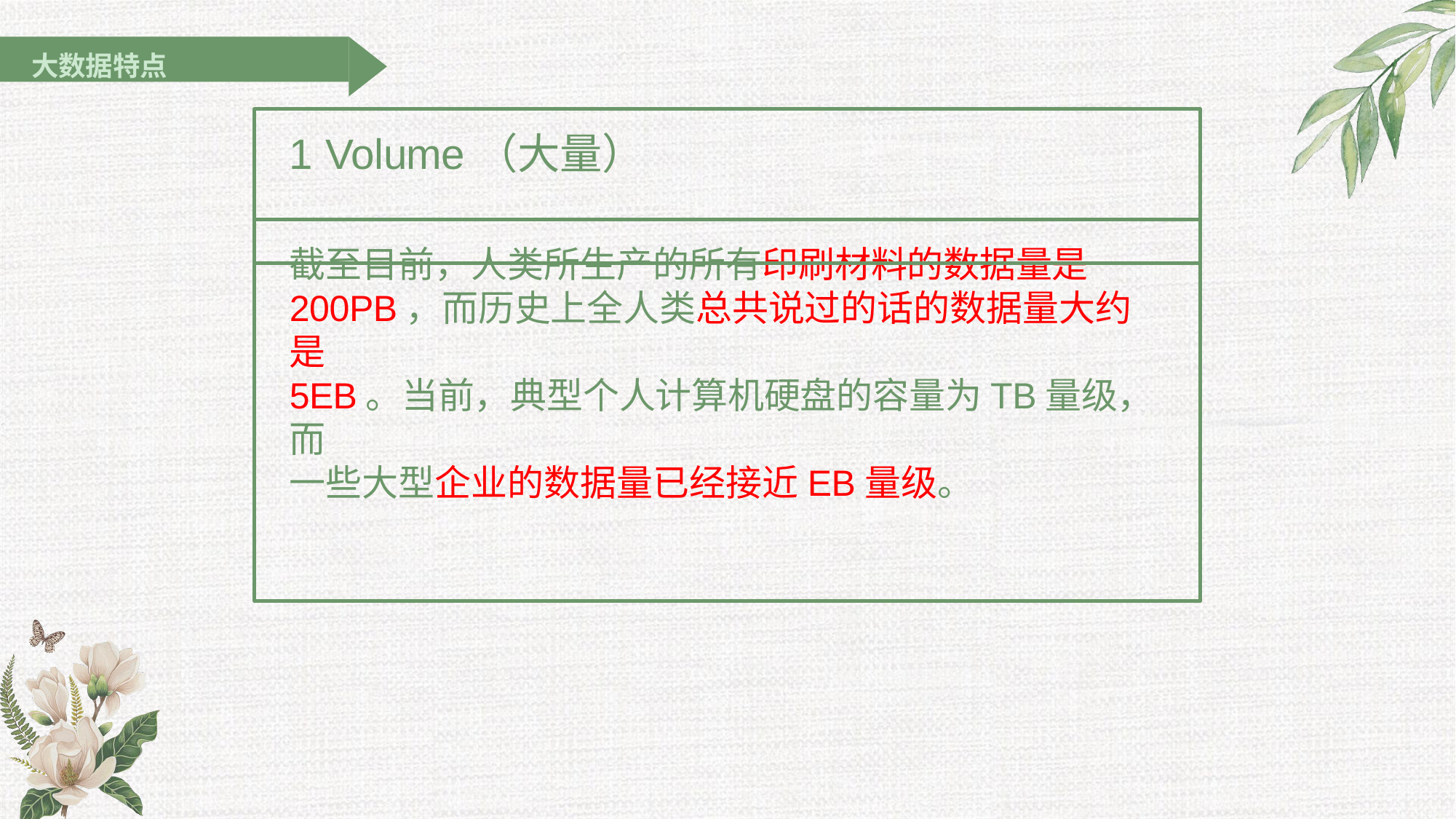

大数据特点
# 1 Volume（大量）

截至目前，人类所生产的所有印刷材料的数据量是
200PB，而历史上全人类总共说过的话的数据量大约是
5EB。当前，典型个人计算机硬盘的容量为TB量级，而
一些大型企业的数据量已经接近EB量级。